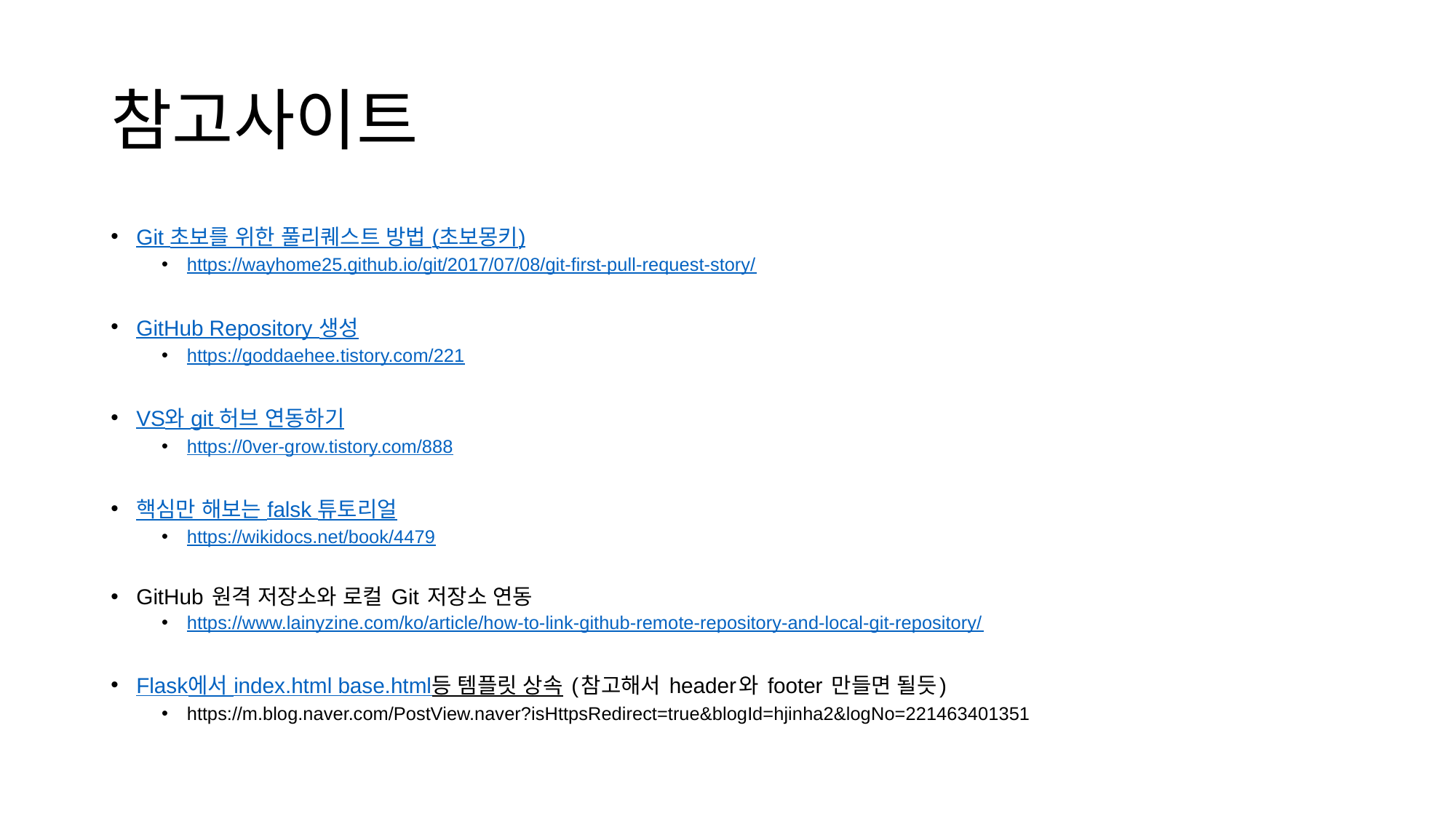

# 참고사이트
Git 초보를 위한 풀리퀘스트 방법 (초보몽키)
https://wayhome25.github.io/git/2017/07/08/git-first-pull-request-story/

GitHub Repository 생성
https://goddaehee.tistory.com/221

VS와 git 허브 연동하기
https://0ver-grow.tistory.com/888

핵심만 해보는 falsk 튜토리얼
https://wikidocs.net/book/4479

GitHub 원격 저장소와 로컬 Git 저장소 연동
https://www.lainyzine.com/ko/article/how-to-link-github-remote-repository-and-local-git-repository/

Flask에서 index.html base.html등 템플릿 상속 (참고해서 header와 footer 만들면 될듯)
https://m.blog.naver.com/PostView.naver?isHttpsRedirect=true&blogId=hjinha2&logNo=221463401351